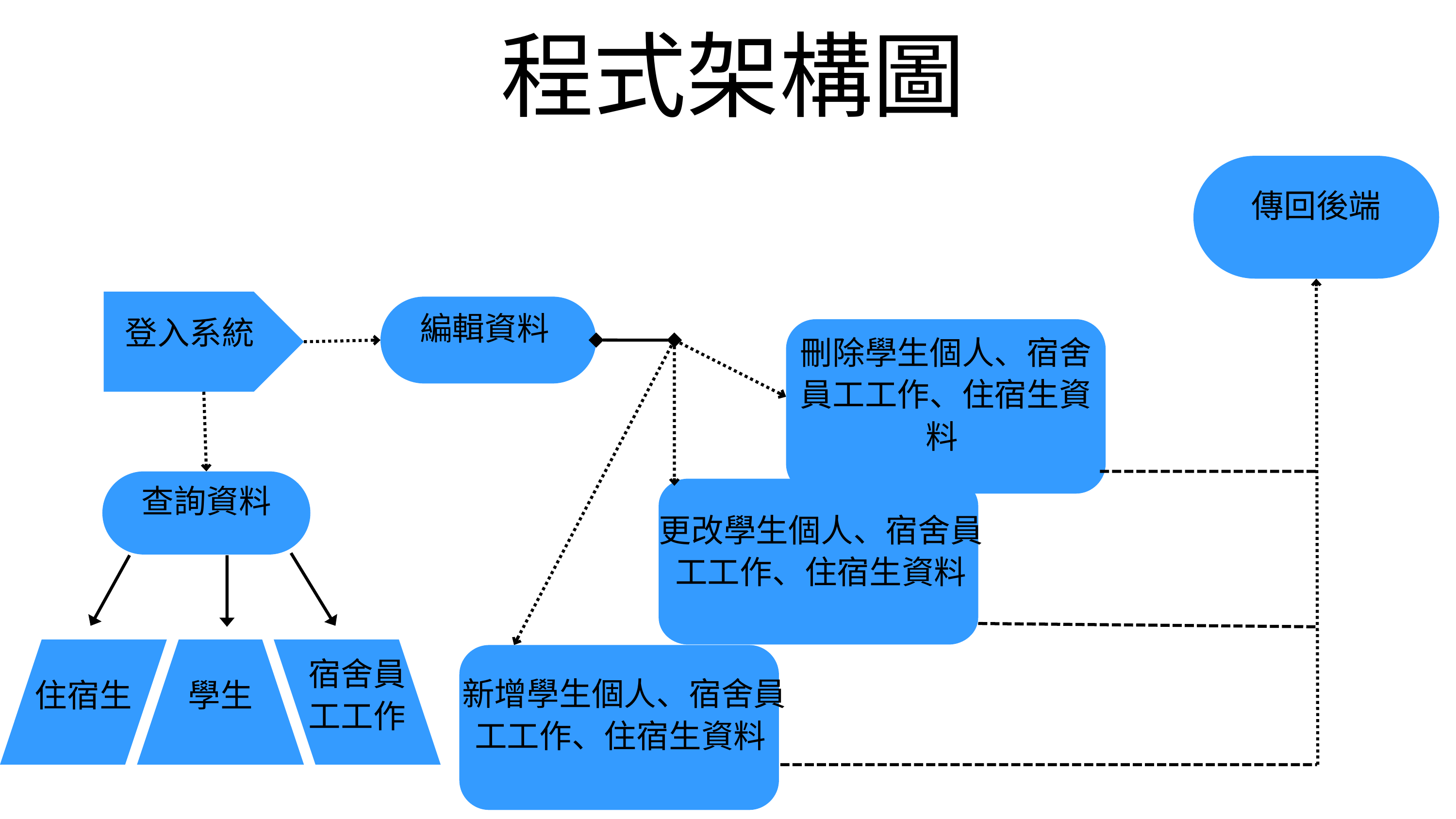

程式架構圖

傳回後端

登入系統

編輯資料

刪除學生個人、宿舍員工工作、住宿生資料

更改學生個人、宿舍員工工作、住宿生資料

查詢資料

新增學生個人、宿舍員工工作、住宿生資料

住宿生

學生

宿舍員工工作